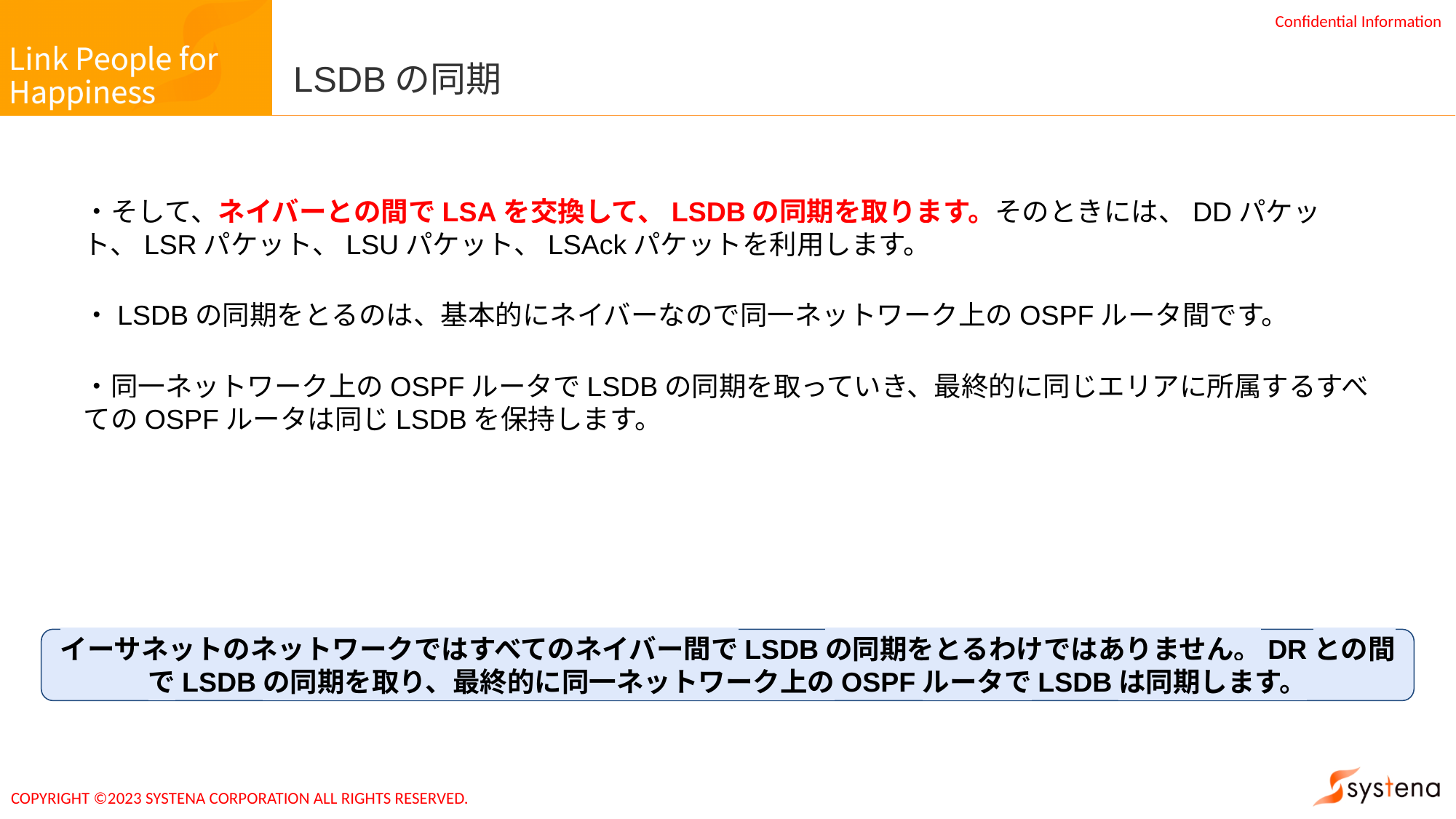

# LSDBの同期
・そして、ネイバーとの間でLSAを交換して、LSDBの同期を取ります。そのときには、DDパケット、LSRパケット、LSUパケット、LSAckパケットを利用します。
・LSDBの同期をとるのは、基本的にネイバーなので同一ネットワーク上のOSPFルータ間です。
・同一ネットワーク上のOSPFルータでLSDBの同期を取っていき、最終的に同じエリアに所属するすべてのOSPFルータは同じLSDBを保持します。
イーサネットのネットワークではすべてのネイバー間でLSDBの同期をとるわけではありません。DRとの間でLSDBの同期を取り、最終的に同一ネットワーク上のOSPFルータでLSDBは同期します。